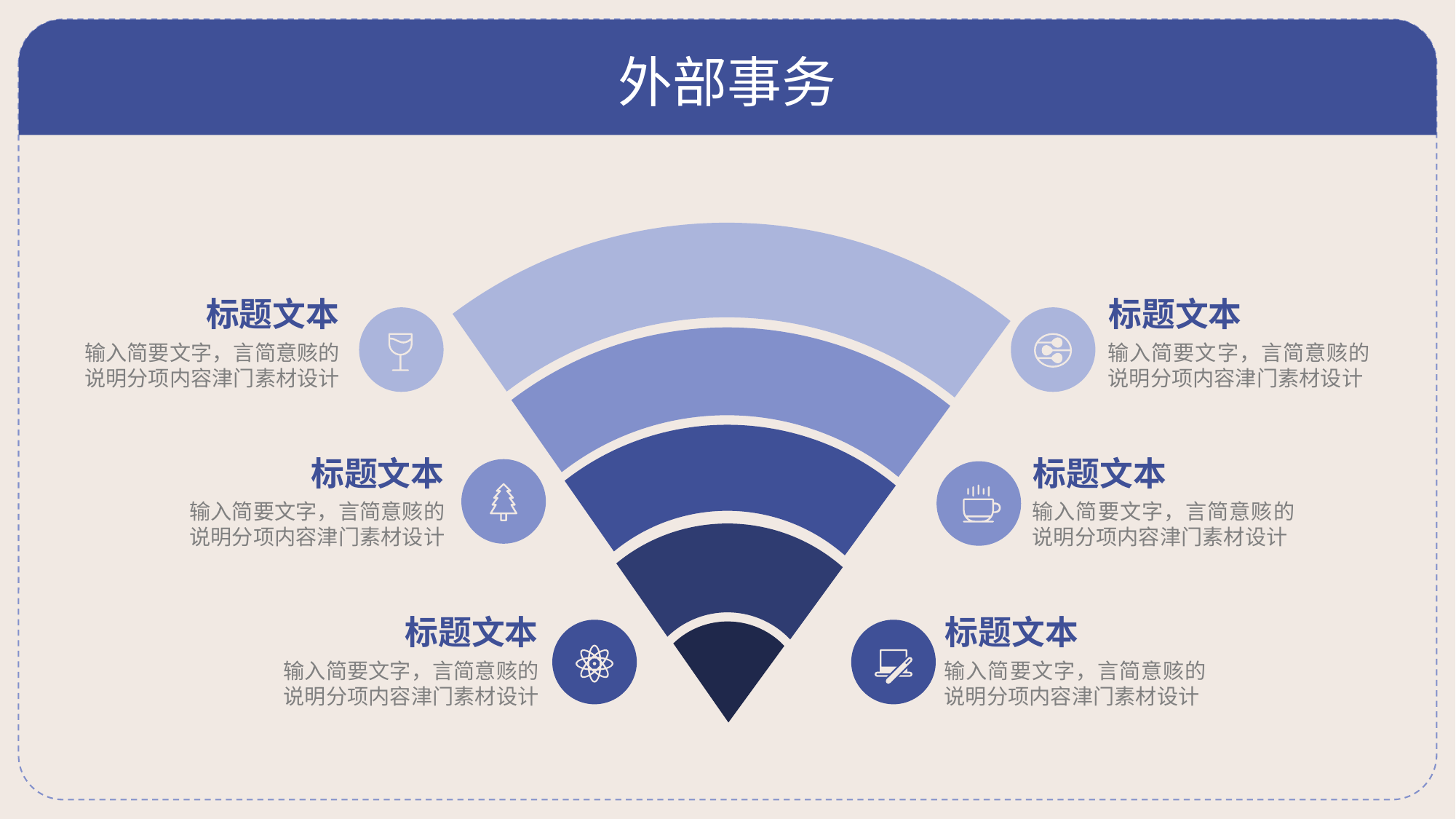

# 外部事务

标题文本
标题文本

输入简要文字，言简意赅的说明分项内容津门素材设计
输入简要文字，言简意赅的说明分项内容津门素材设计

标题文本
标题文本

输入简要文字，言简意赅的说明分项内容津门素材设计
输入简要文字，言简意赅的说明分项内容津门素材设计

标题文本
标题文本

输入简要文字，言简意赅的说明分项内容津门素材设计
输入简要文字，言简意赅的说明分项内容津门素材设计